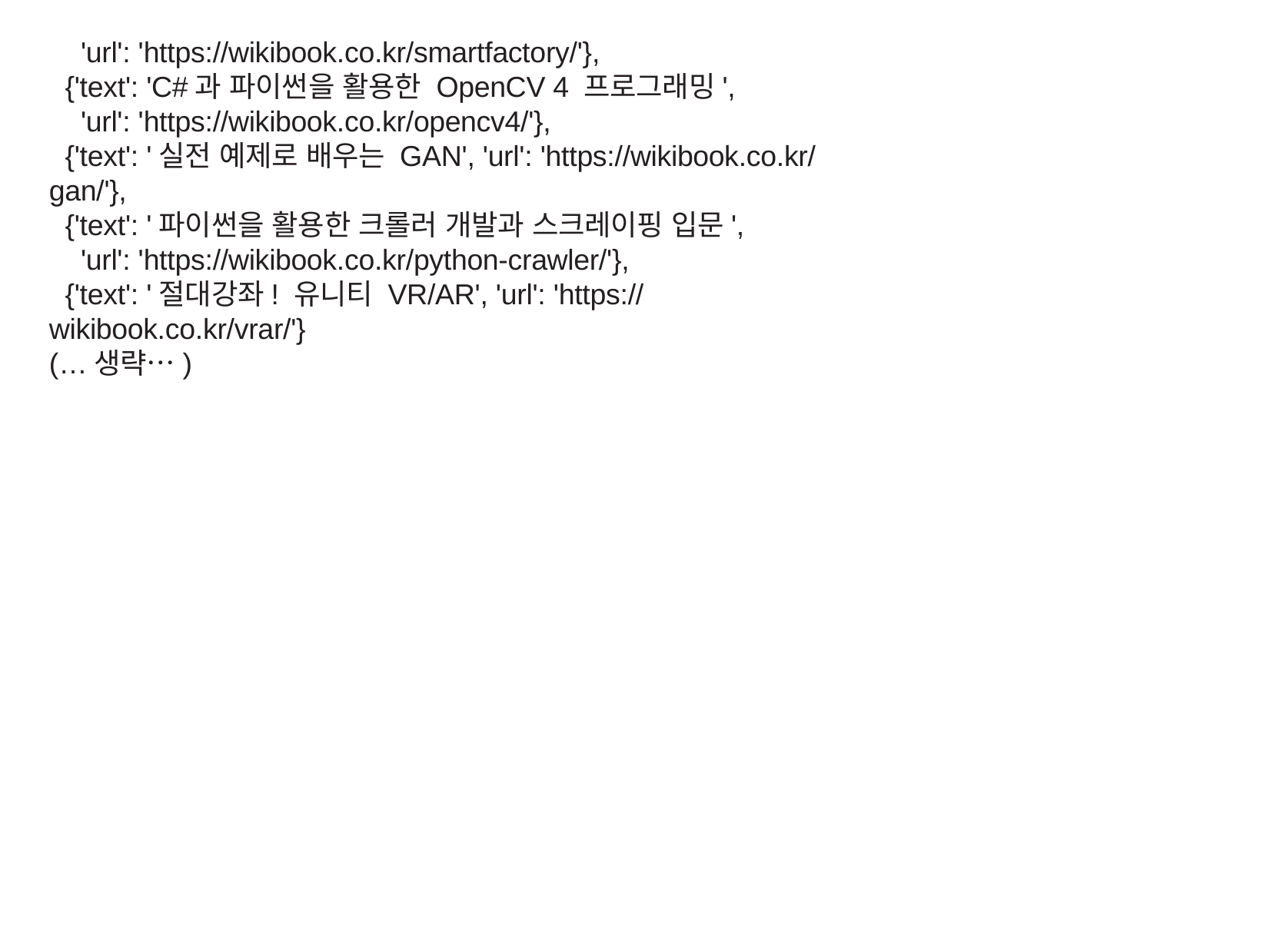

'url': 'https://wikibook.co.kr/smartfactory/'},
  {'text': 'C#과 파이썬을 활용한 OpenCV 4 프로그래밍',
    'url': 'https://wikibook.co.kr/opencv4/'},
  {'text': '실전 예제로 배우는 GAN', 'url': 'https://wikibook.co.kr/gan/'},
  {'text': '파이썬을 활용한 크롤러 개발과 스크레이핑 입문',
    'url': 'https://wikibook.co.kr/python-crawler/'},
  {'text': '절대강좌! 유니티 VR/AR', 'url': 'https://wikibook.co.kr/vrar/'}
(…생략…)